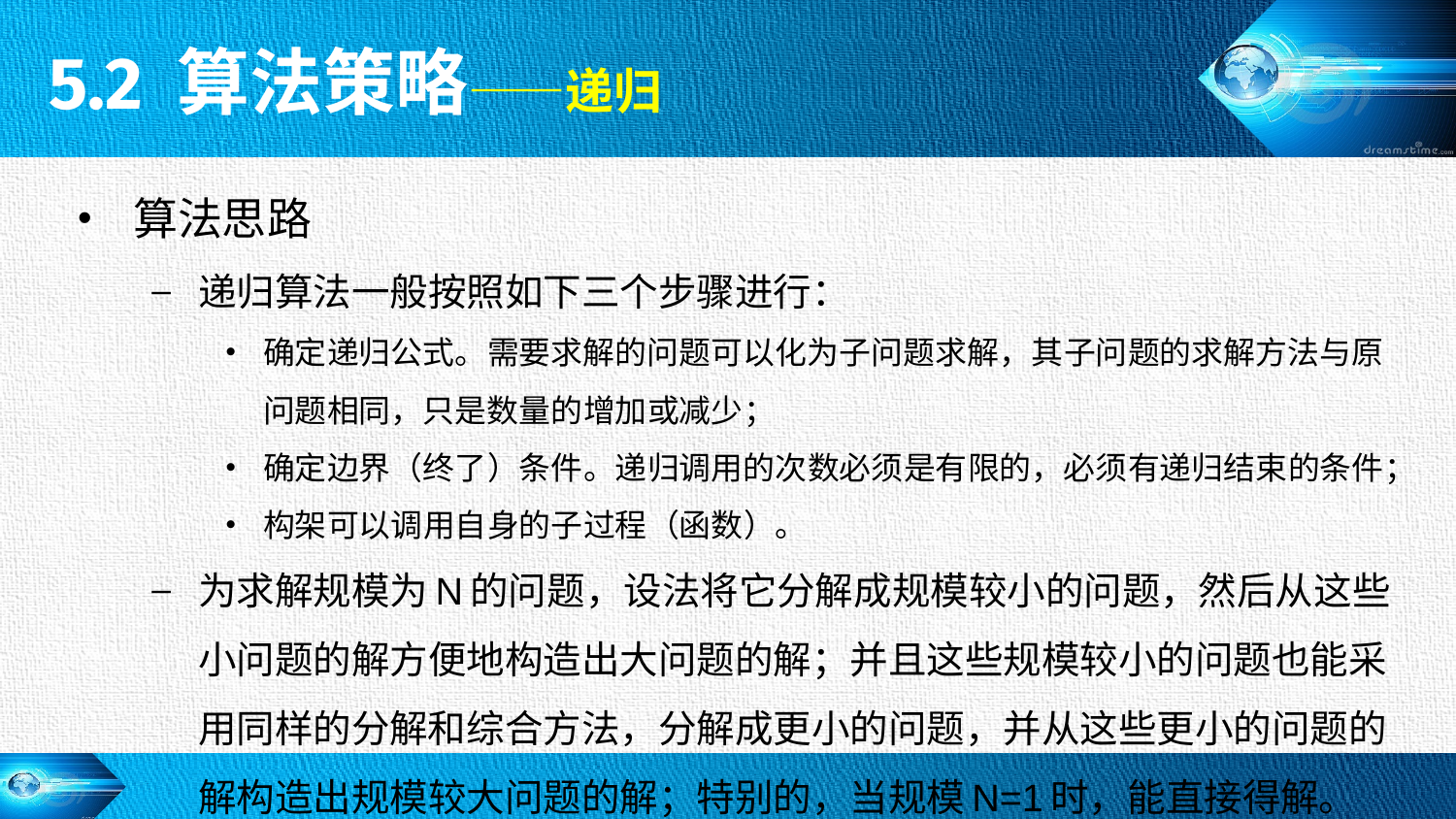

5.2 算法策略——递归
算法思路
递归算法一般按照如下三个步骤进行：
确定递归公式。需要求解的问题可以化为子问题求解，其子问题的求解方法与原问题相同，只是数量的增加或减少；
确定边界（终了）条件。递归调用的次数必须是有限的，必须有递归结束的条件；
构架可以调用自身的子过程（函数）。
为求解规模为N的问题，设法将它分解成规模较小的问题，然后从这些小问题的解方便地构造出大问题的解；并且这些规模较小的问题也能采用同样的分解和综合方法，分解成更小的问题，并从这些更小的问题的解构造出规模较大问题的解；特别的，当规模N=1时，能直接得解。